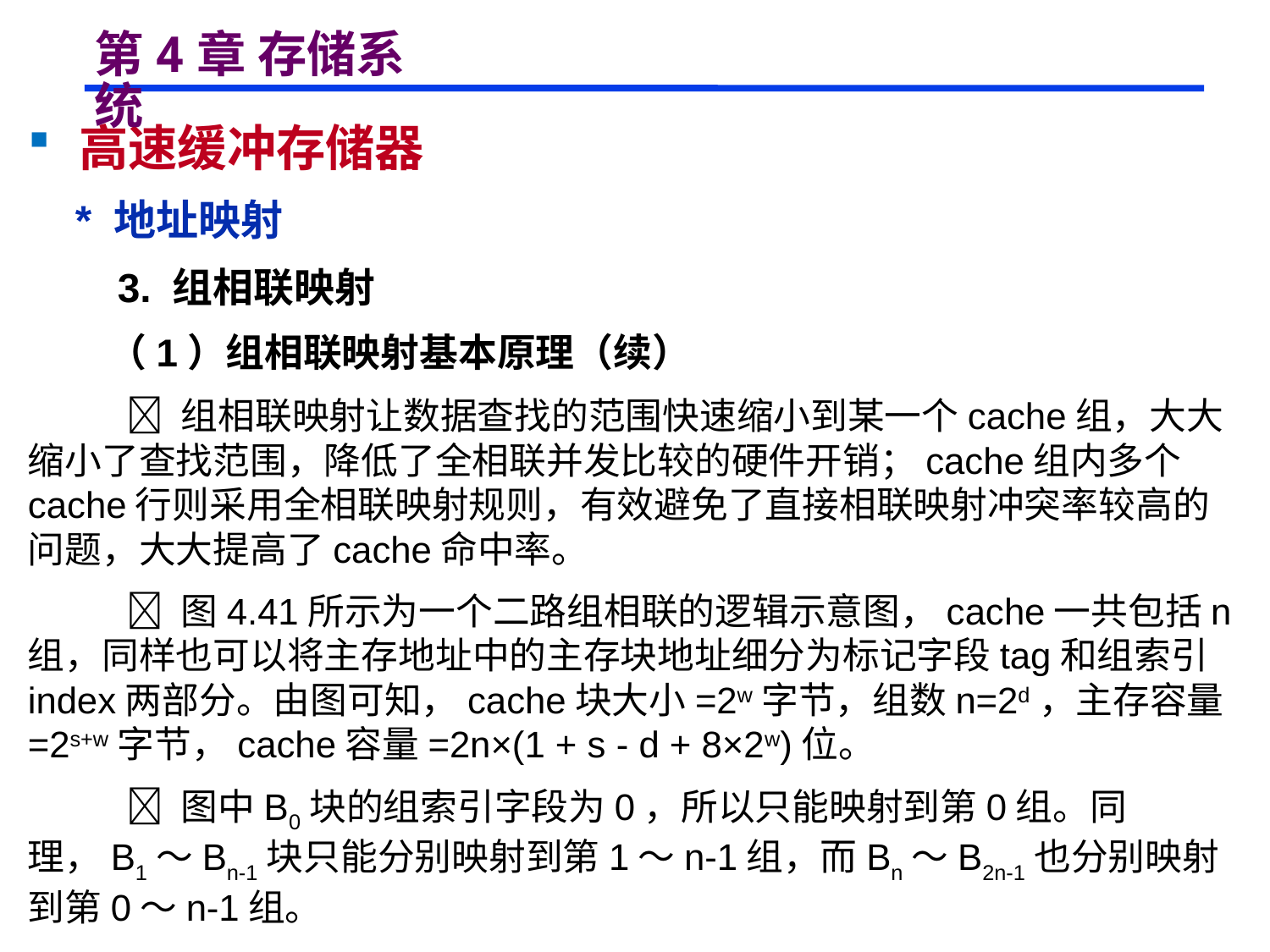

# 第4章 存储系统
 高速缓冲存储器
    * 地址映射
        3. 组相联映射
        （1）组相联映射基本原理（续）
            ♦ 组相联映射让数据查找的范围快速缩小到某一个cache组，大大缩小了查找范围，降低了全相联并发比较的硬件开销；cache组内多个cache行则采用全相联映射规则，有效避免了直接相联映射冲突率较高的问题，大大提高了cache命中率。
            ♦ 图4.41所示为一个二路组相联的逻辑示意图，cache一共包括n组，同样也可以将主存地址中的主存块地址细分为标记字段tag和组索引index两部分。由图可知，cache块大小=2w字节，组数n=2d，主存容量=2s+w字节，cache容量=2n×(1 + s - d + 8×2w)位。
            ♦ 图中B0块的组索引字段为0，所以只能映射到第0组。同理，B1～Bn-1块只能分别映射到第1～n-1组，而Bn～B2n-1也分别映射到第0～n-1组。